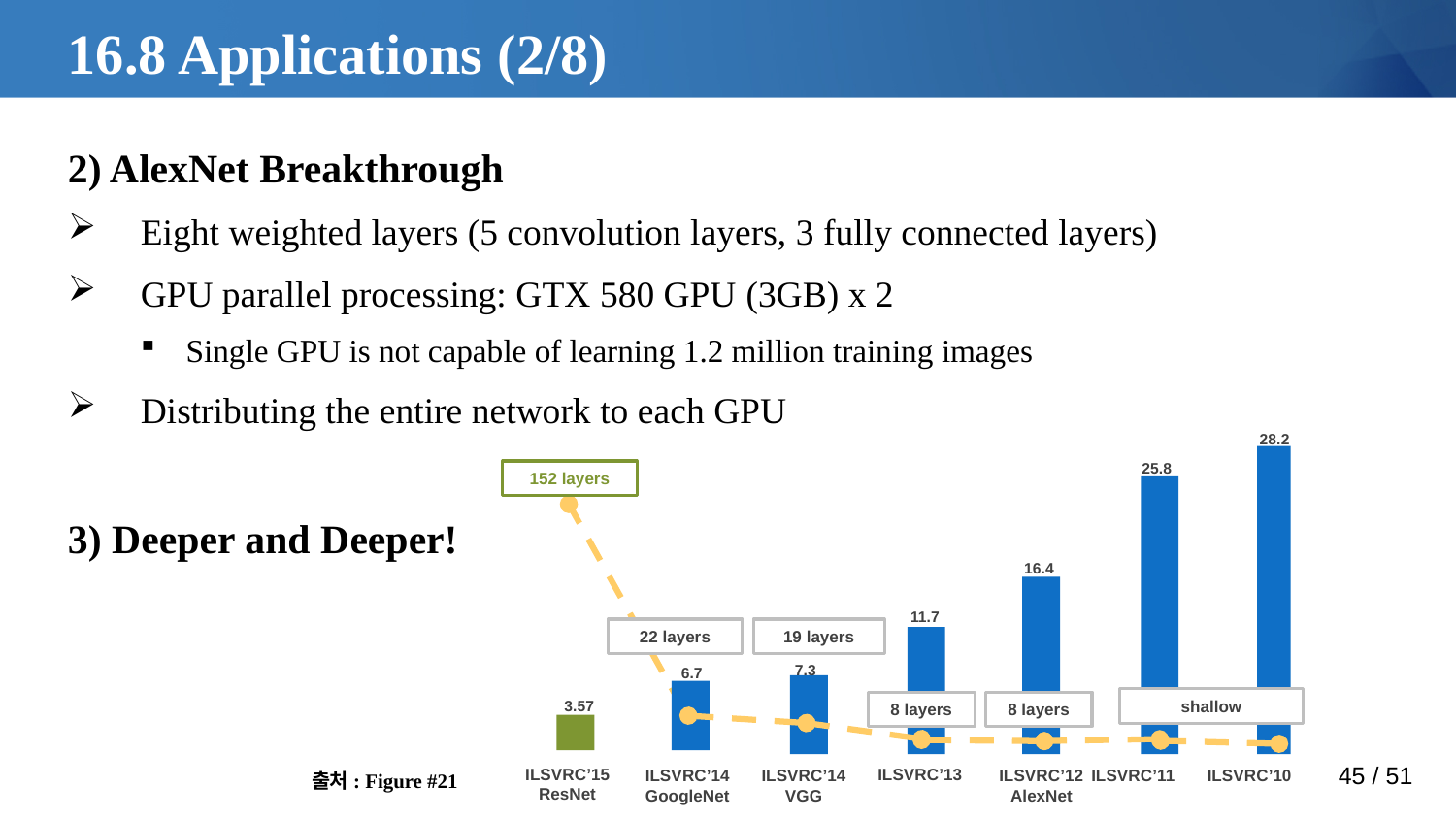

# 16.8 Applications (2/8)
2) AlexNet Breakthrough
Eight weighted layers (5 convolution layers, 3 fully connected layers)
GPU parallel processing: GTX 580 GPU (3GB) x 2
Single GPU is not capable of learning 1.2 million training images
Distributing the entire network to each GPU

3) Deeper and Deeper!

28.2

25.8
152 layers

16.4

11.7
22 layers
19 layers

7.3
6.7

shallow
3.57
8 layers
8 layers

ILSVRC’13
ILSVRC’15
ResNet
ILSVRC’10
ILSVRC’14
GoogleNet
ILSVRC’14
VGG
ILSVRC’12
AlexNet
ILSVRC’11
출처: Figure #21